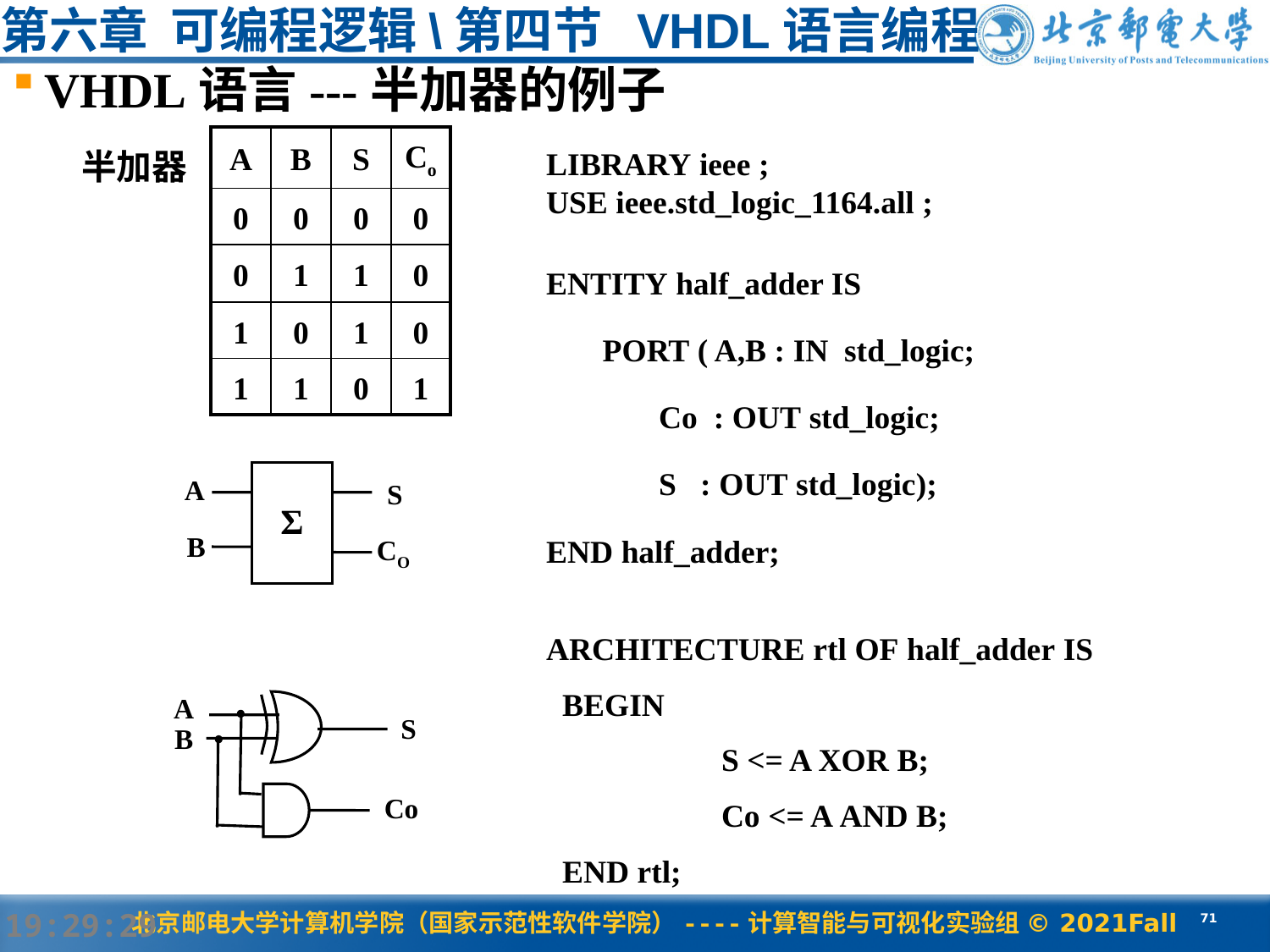

# 第六章  可编程逻辑\第四节  VHDL语言编程
VHDL语言---半加器的例子

| A | B | S | Co |
| --- | --- | --- | --- |
| 0 | 0 | 0 | 0 |
| 0 | 1 | 1 | 0 |
| 1 | 0 | 1 | 0 |
| 1 | 1 | 0 | 1 |
半加器
LIBRARY ieee ;
USE ieee.std_logic_1164.all ;

ENTITY half_adder IS
       PORT ( A,B : IN  std_logic;
              Co  : OUT std_logic;
              S   : OUT std_logic);
END half_adder;

A
S

Σ

B
CO

ARCHITECTURE rtl OF half_adder IS
  BEGIN
	      S <= A XOR B;
	      Co <= A AND B;
  END rtl;
A

S

B

Co